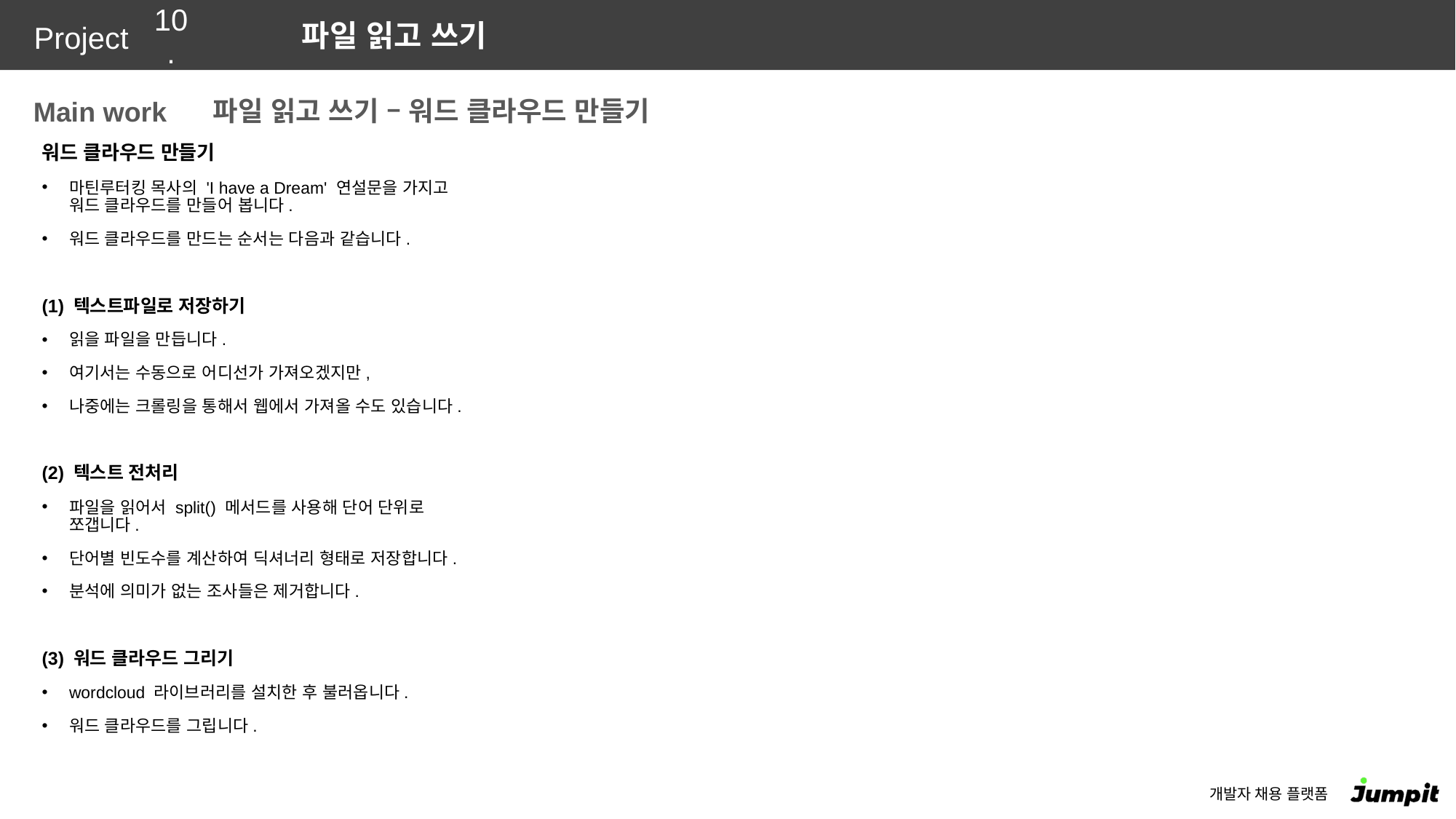

10.
파일 읽고 쓰기
파일 읽고 쓰기 – 워드 클라우드 만들기
워드 클라우드 만들기
마틴루터킹 목사의 'I have a Dream' 연설문을 가지고 워드 클라우드를 만들어 봅니다.
워드 클라우드를 만드는 순서는 다음과 같습니다.

(1) 텍스트파일로 저장하기
읽을 파일을 만듭니다.
여기서는 수동으로 어디선가 가져오겠지만,
나중에는 크롤링을 통해서 웹에서 가져올 수도 있습니다.

(2) 텍스트 전처리
파일을 읽어서 split() 메서드를 사용해 단어 단위로 쪼갭니다.
단어별 빈도수를 계산하여 딕셔너리 형태로 저장합니다.
분석에 의미가 없는 조사들은 제거합니다.

(3) 워드 클라우드 그리기
wordcloud 라이브러리를 설치한 후 불러옵니다.
워드 클라우드를 그립니다.